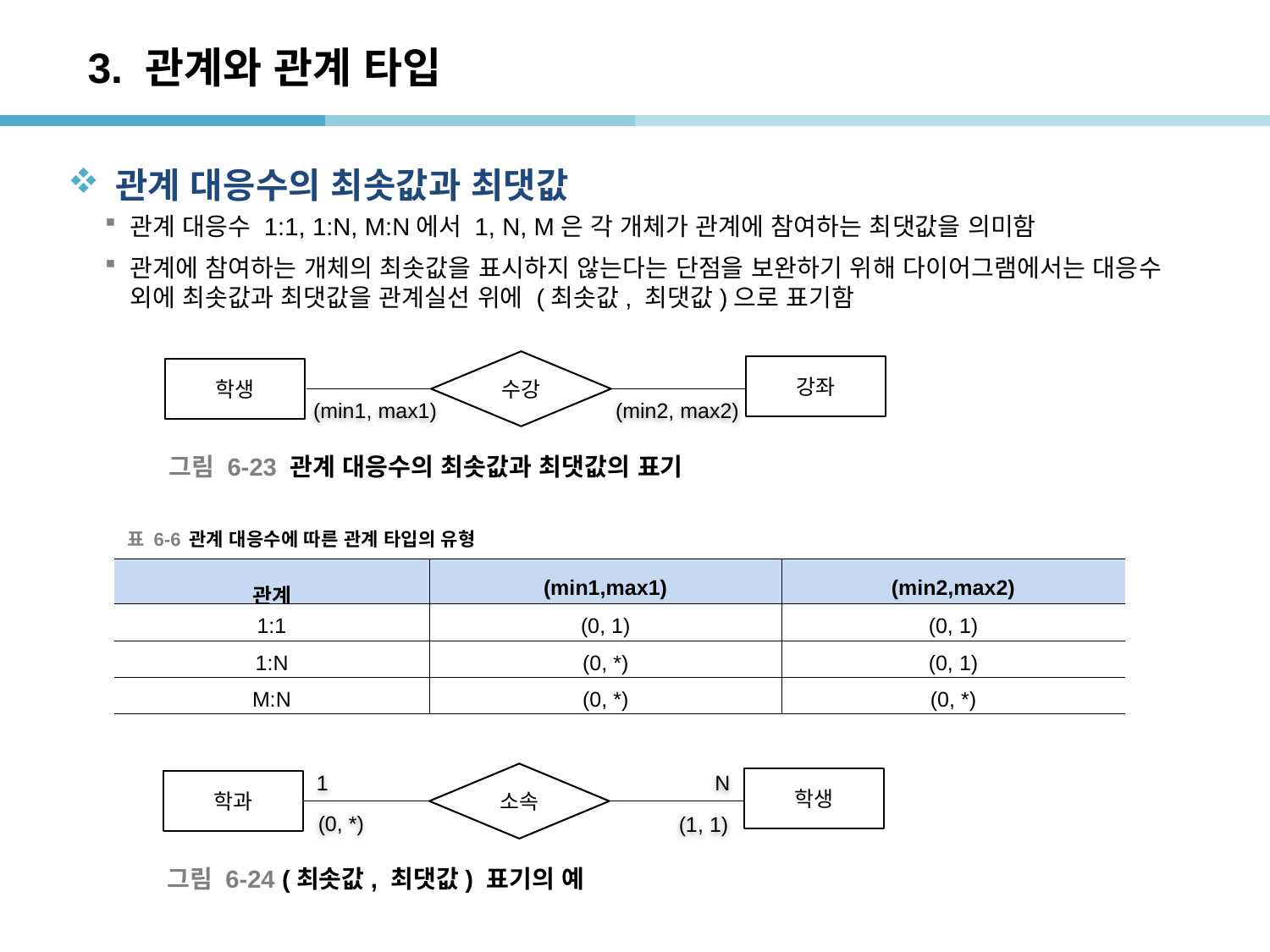

# 3. 관계와 관계 타입
관계 대응수의 최솟값과 최댓값
관계 대응수 1:1, 1:N, M:N에서 1, N, M은 각 개체가 관계에 참여하는 최댓값을 의미함
관계에 참여하는 개체의 최솟값을 표시하지 않는다는 단점을 보완하기 위해 다이어그램에서는 대응수 외에 최솟값과 최댓값을 관계실선 위에 (최솟값, 최댓값)으로 표기함
수강
강좌
학생
(min2, max2)
(min1, max1)
그림 6-23 관계 대응수의 최솟값과 최댓값의 표기
표 6-6 관계 대응수에 따른 관계 타입의 유형
| 관계 | (min1,max1) | (min2,max2) |
| --- | --- | --- |
| 1:1 | (0, 1) | (0, 1) |
| 1:N | (0, \*) | (0, 1) |
| M:N | (0, \*) | (0, \*) |
1
소속
N
학생
학과
(0, *)
(1, 1)
그림 6-24 (최솟값, 최댓값) 표기의 예